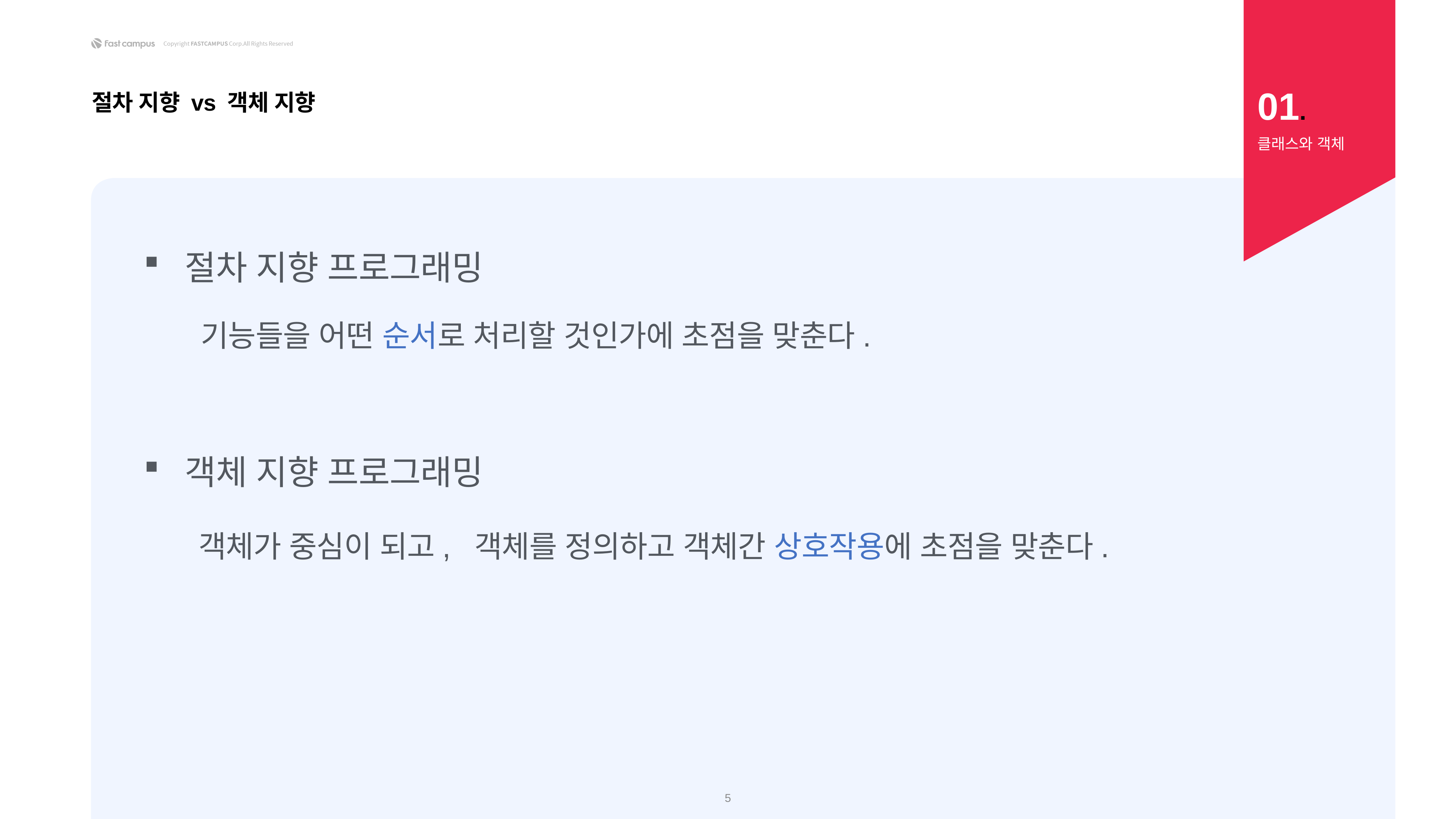

01.
절차 지향 vs 객체 지향
클래스와 객체
절차 지향 프로그래밍
      기능들을 어떤 순서로 처리할 것인가에 초점을 맞춘다.

객체 지향 프로그래밍
     객체가 중심이 되고,  객체를 정의하고 객체간 상호작용에 초점을 맞춘다.
5